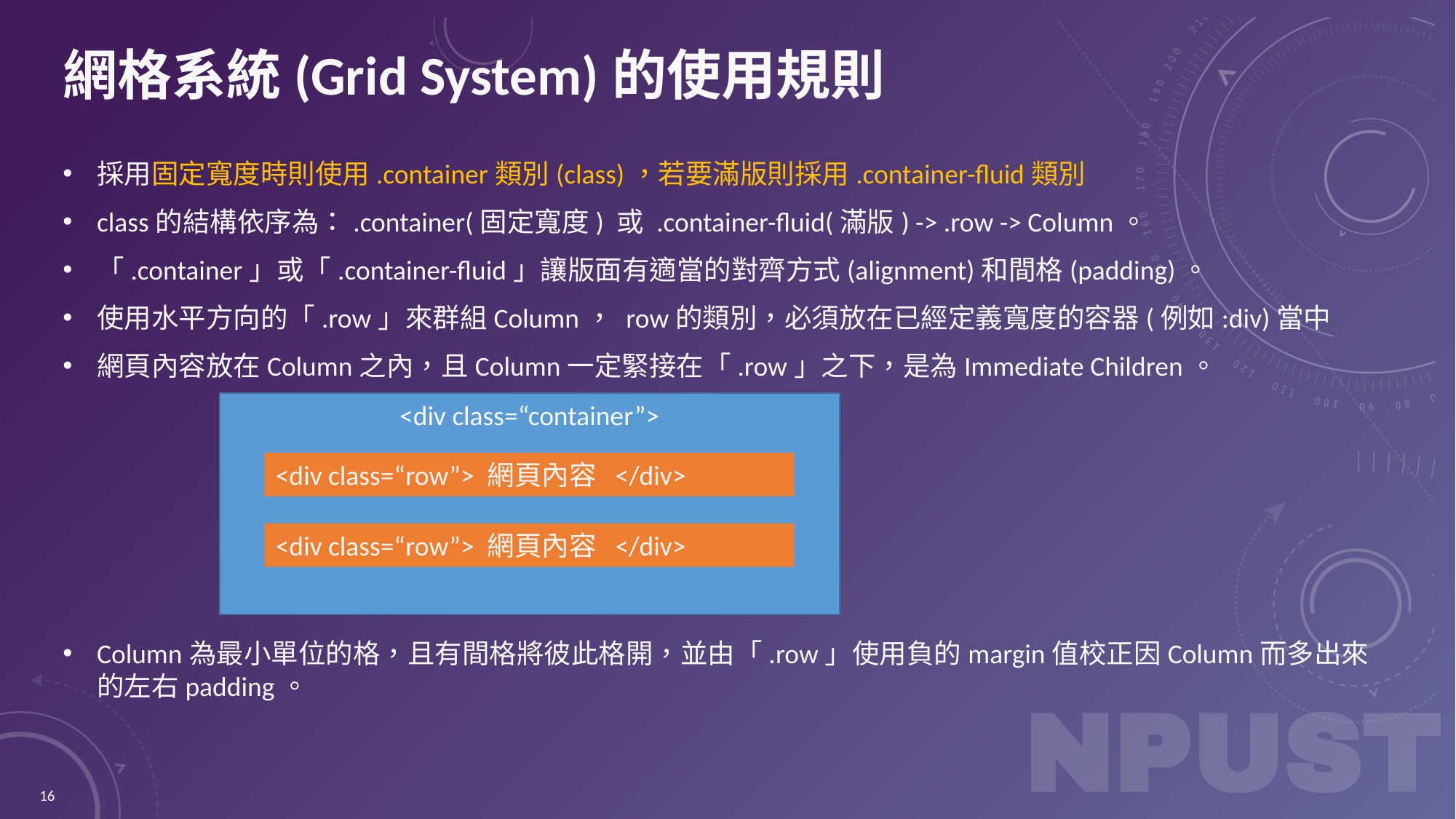

# 網格系統(Grid System)的使用規則
採用固定寬度時則使用.container類別(class)，若要滿版則採用.container-fluid類別
class的結構依序為：.container(固定寬度) 或 .container-fluid(滿版) -> .row -> Column。
「.container」或「.container-fluid」讓版面有適當的對齊方式(alignment)和間格(padding)。
使用水平方向的「.row」來群組Column， row的類別，必須放在已經定義寬度的容器(例如:div)當中
網頁內容放在Column之內，且Column一定緊接在「.row」之下，是為Immediate Children。

Column為最小單位的格，且有間格將彼此格開，並由「.row」使用負的margin值校正因Column而多出來的左右padding。
<div class=“container”>
<div class=“row”> 網頁內容  </div>
<div class=“row”> 網頁內容  </div>
16